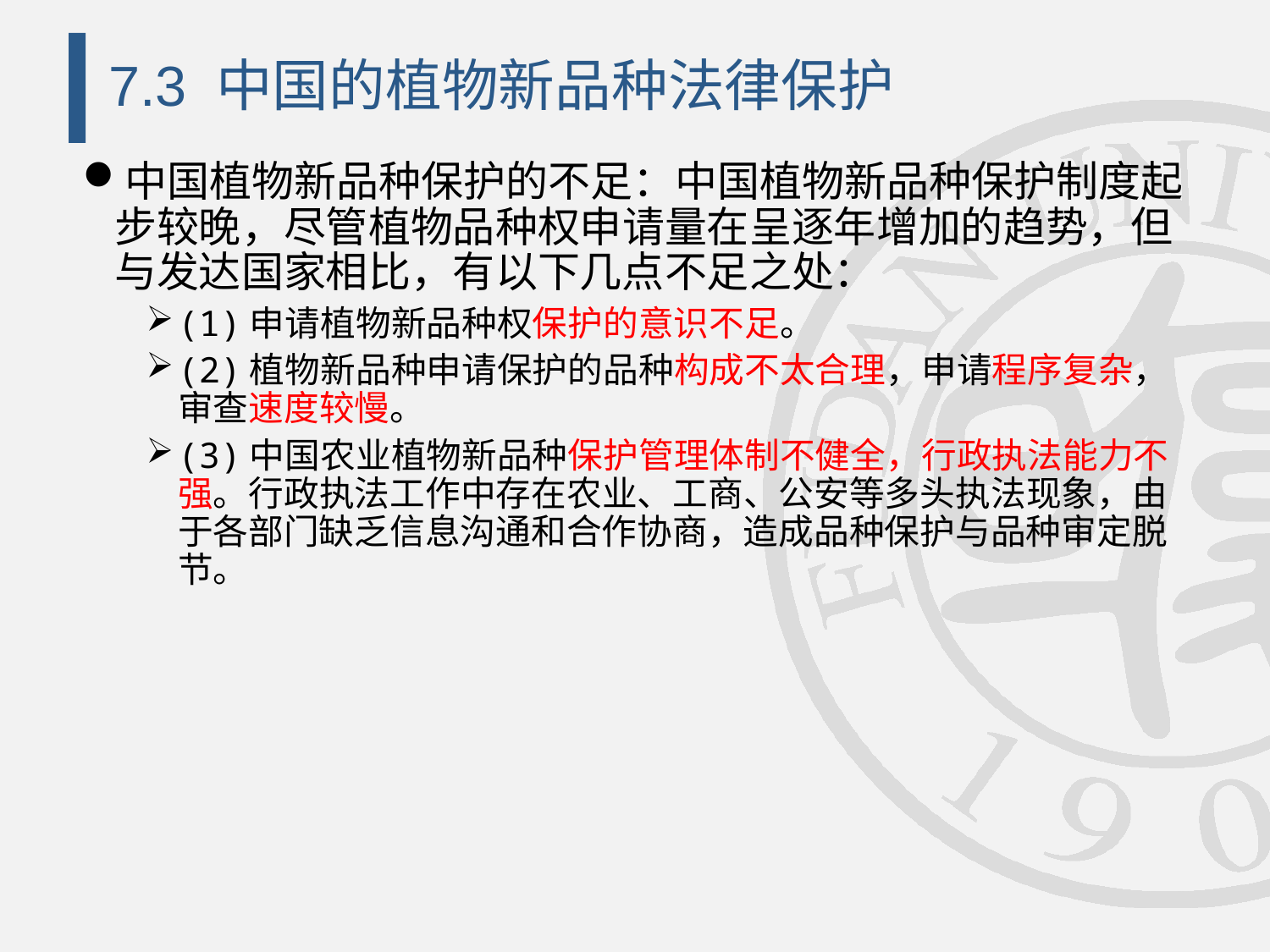

# 7.3 中国的植物新品种法律保护
中国植物新品种保护的不足：中国植物新品种保护制度起步较晚，尽管植物品种权申请量在呈逐年增加的趋势，但与发达国家相比，有以下几点不足之处：
(1)申请植物新品种权保护的意识不足。
(2)植物新品种申请保护的品种构成不太合理，申请程序复杂，审查速度较慢。
(3)中国农业植物新品种保护管理体制不健全，行政执法能力不强。行政执法工作中存在农业、工商、公安等多头执法现象，由于各部门缺乏信息沟通和合作协商，造成品种保护与品种审定脱节。